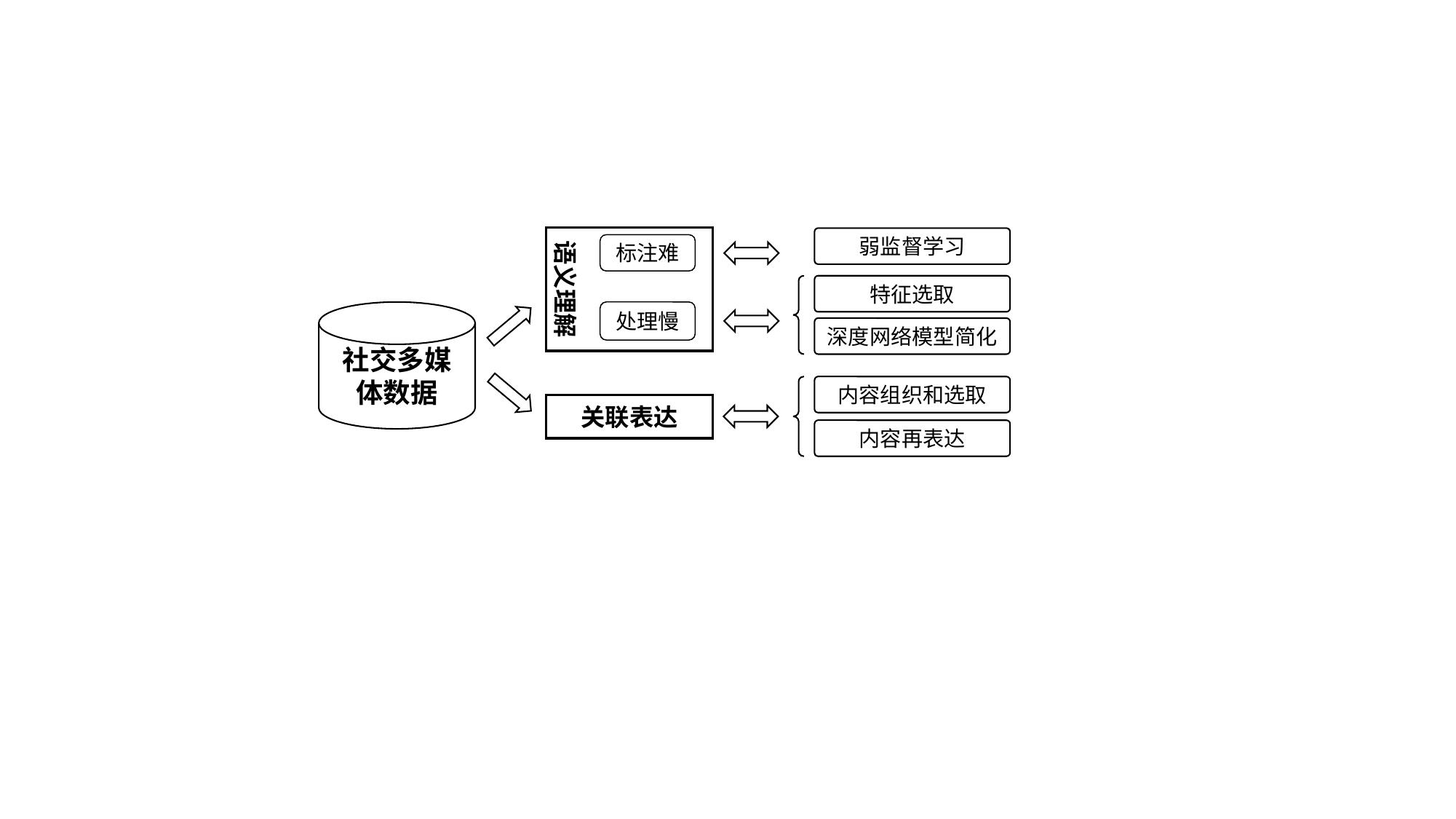

语义理解
弱监督学习
标注难

特征选取
深度网络模型简化
处理慢
社交多媒体数据

内容组织和选取
内容再表达

关联表达